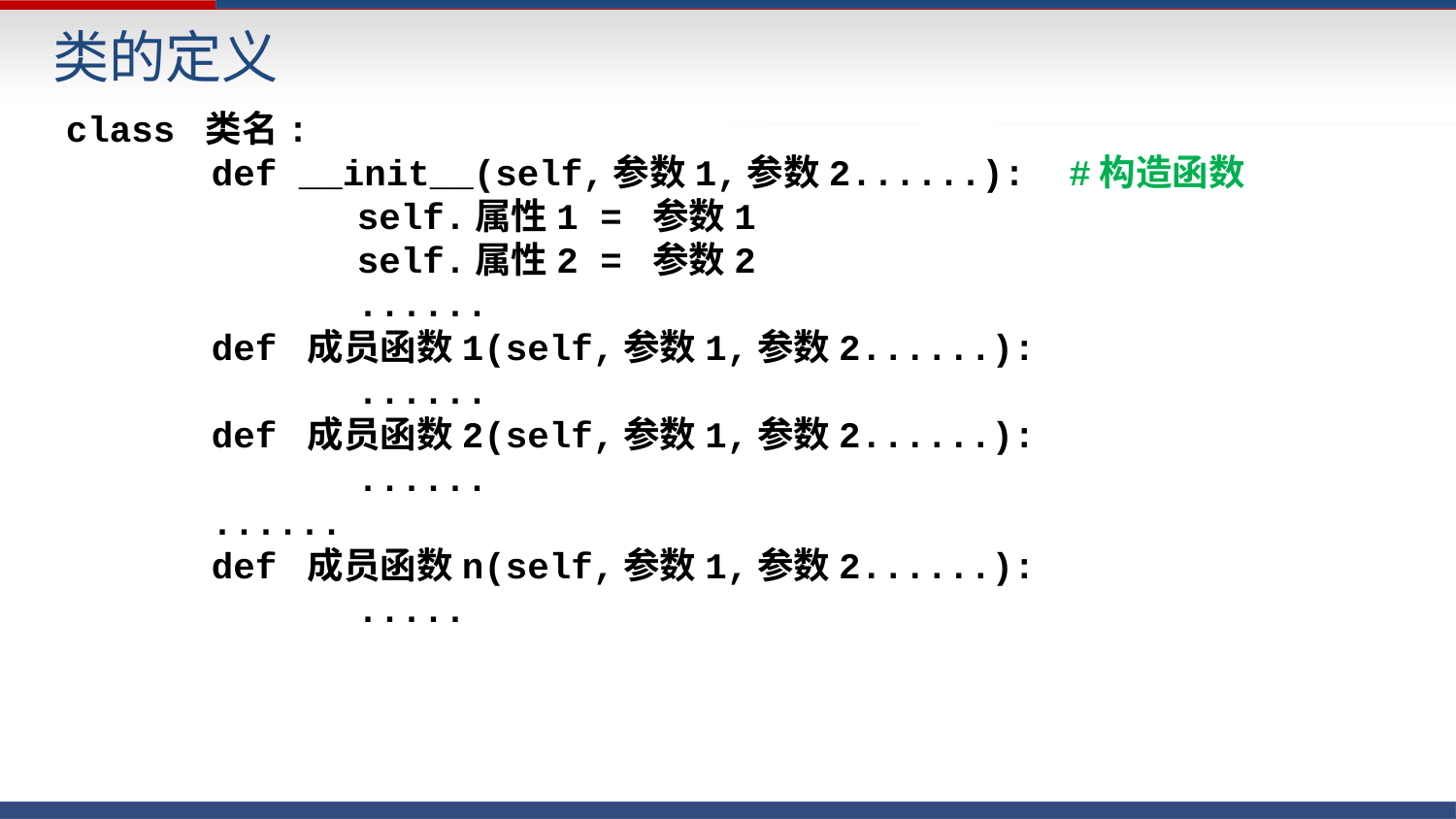

类的定义
class 类名:
	def __init__(self,参数1,参数2......):  #构造函数
		self.属性1 = 参数1
		self.属性2 = 参数2
		......
	def 成员函数1(self,参数1,参数2......):
		......
	def 成员函数2(self,参数1,参数2......):
		......
	......
	def 成员函数n(self,参数1,参数2......):
		.....